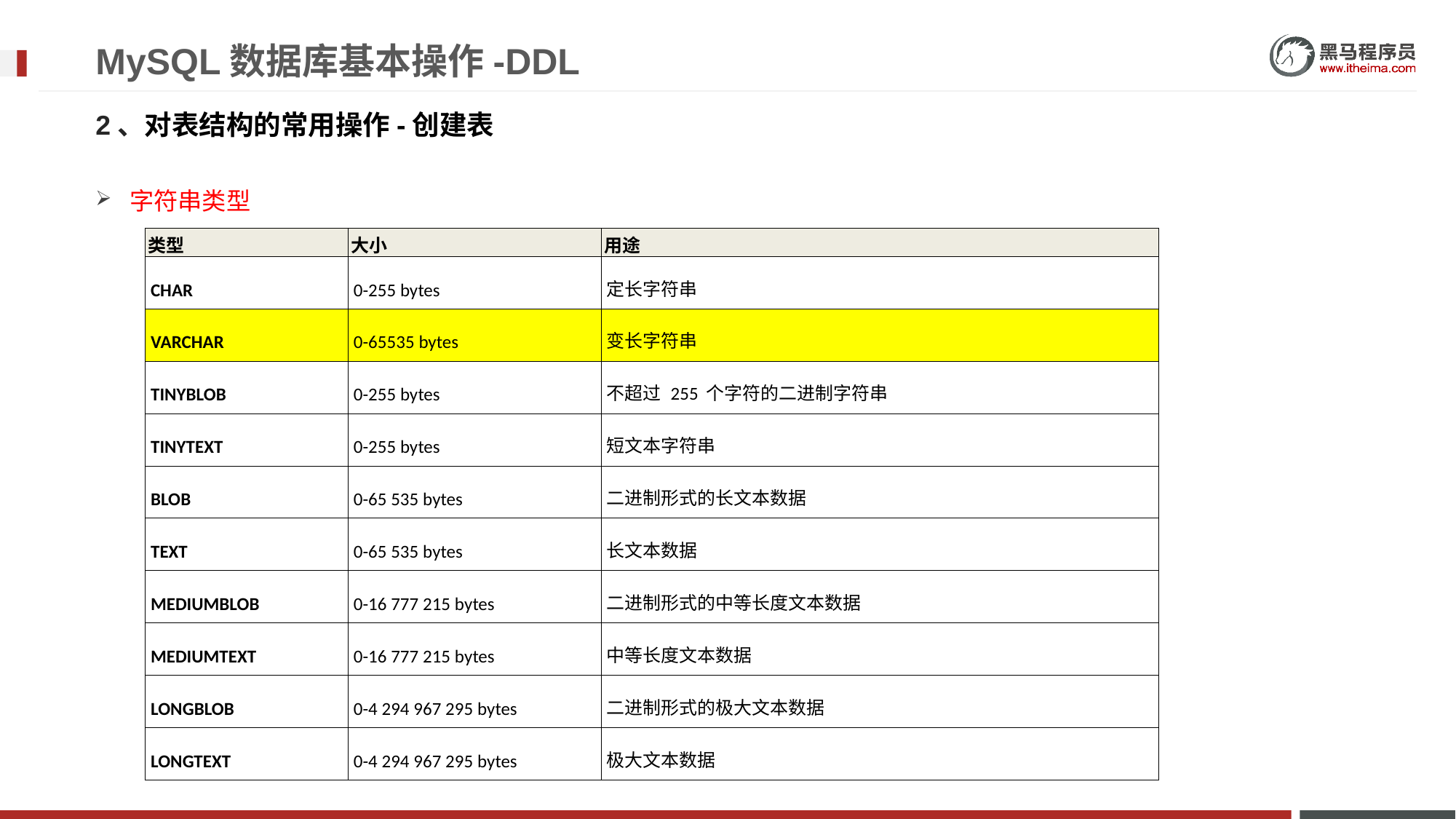

# MySQL数据库基本操作-DDL
2、对表结构的常用操作-创建表

字符串类型
| 类型 | 大小 | 用途 |
| --- | --- | --- |
| CHAR | 0-255 bytes | 定长字符串 |
| VARCHAR | 0-65535 bytes | 变长字符串 |
| TINYBLOB | 0-255 bytes | 不超过 255 个字符的二进制字符串 |
| TINYTEXT | 0-255 bytes | 短文本字符串 |
| BLOB | 0-65 535 bytes | 二进制形式的长文本数据 |
| TEXT | 0-65 535 bytes | 长文本数据 |
| MEDIUMBLOB | 0-16 777 215 bytes | 二进制形式的中等长度文本数据 |
| MEDIUMTEXT | 0-16 777 215 bytes | 中等长度文本数据 |
| LONGBLOB | 0-4 294 967 295 bytes | 二进制形式的极大文本数据 |
| LONGTEXT | 0-4 294 967 295 bytes | 极大文本数据 |